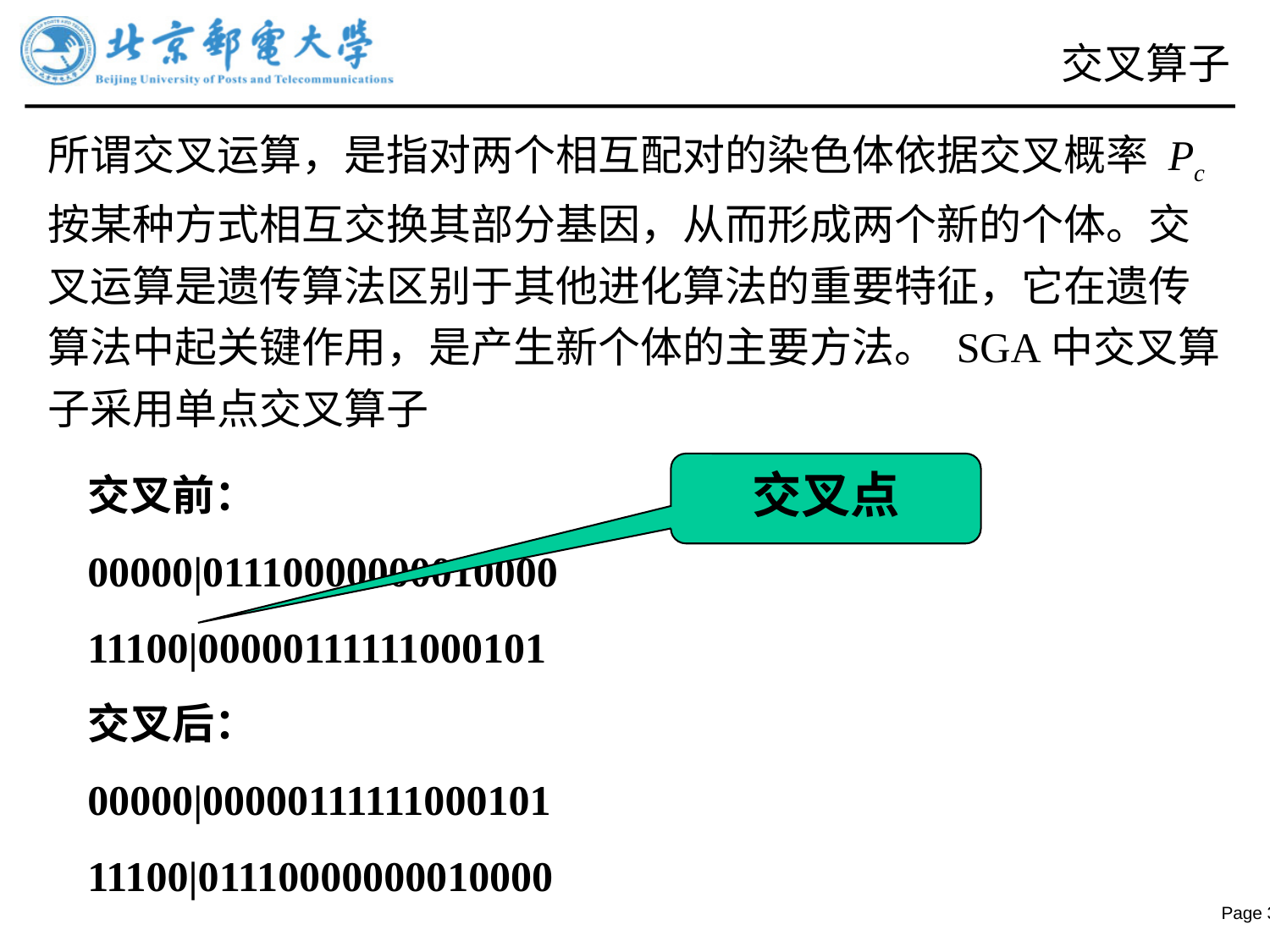

# 交叉算子
所谓交叉运算，是指对两个相互配对的染色体依据交叉概率 Pc 按某种方式相互交换其部分基因，从而形成两个新的个体。交叉运算是遗传算法区别于其他进化算法的重要特征，它在遗传算法中起关键作用，是产生新个体的主要方法。 SGA中交叉算子采用单点交叉算子
交叉前：
00000|01110000000010000
11100|00000111111000101
交叉后：
00000|00000111111000101
11100|01110000000010000
交叉点